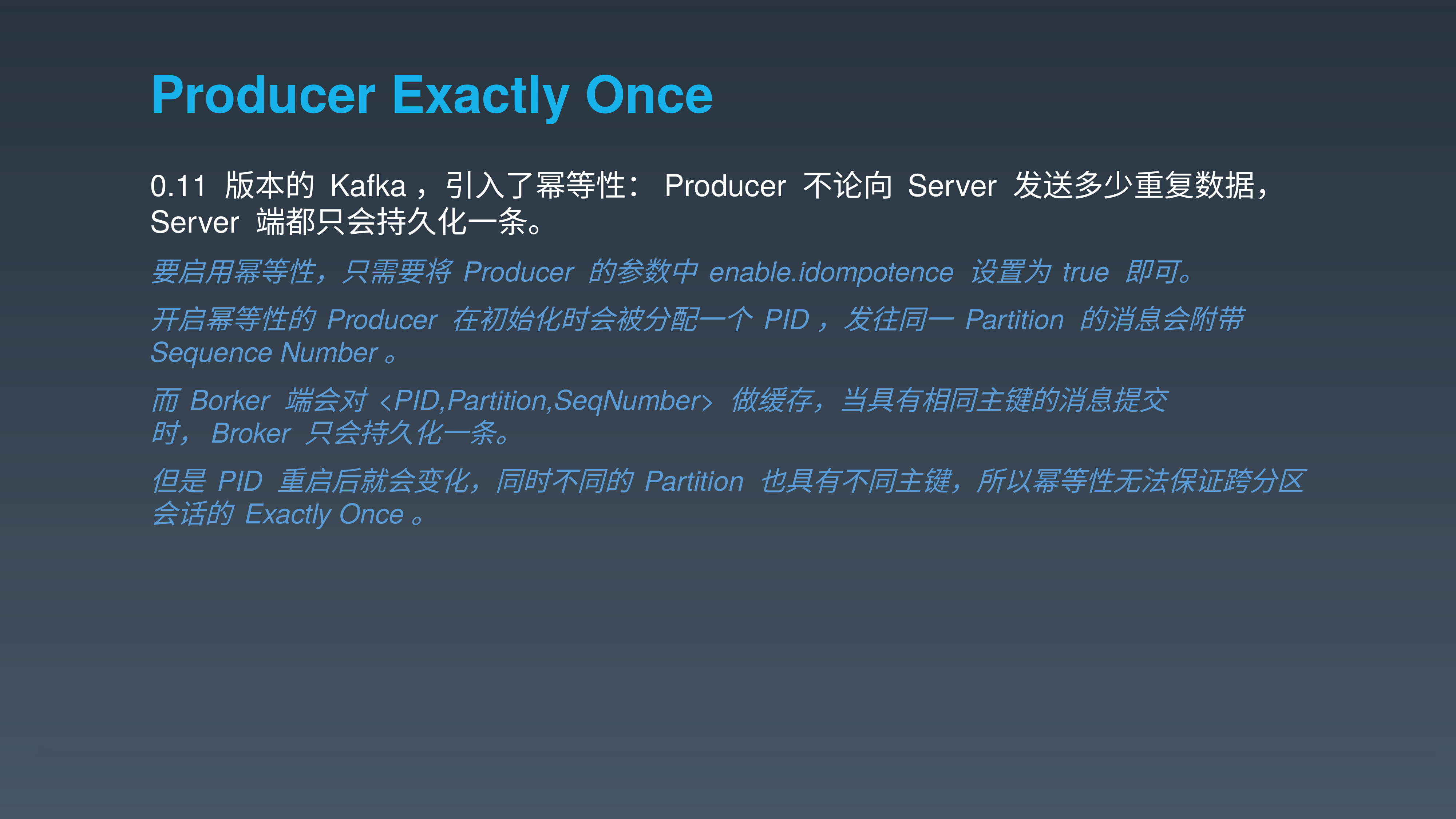

# Producer Exactly Once
0.11 版本的 Kafka，引入了幂等性：Producer 不论向 Server 发送多少重复数据，Server 端都只会持久化一条。
要启用幂等性，只需要将 Producer 的参数中 enable.idompotence 设置为 true 即可。
开启幂等性的 Producer 在初始化时会被分配一个 PID，发往同一 Partition 的消息会附带 Sequence Number。
而 Borker 端会对 <PID,Partition,SeqNumber> 做缓存，当具有相同主键的消息提交时，Broker 只会持久化一条。
但是 PID 重启后就会变化，同时不同的 Partition 也具有不同主键，所以幂等性无法保证跨分区会话的 Exactly Once。